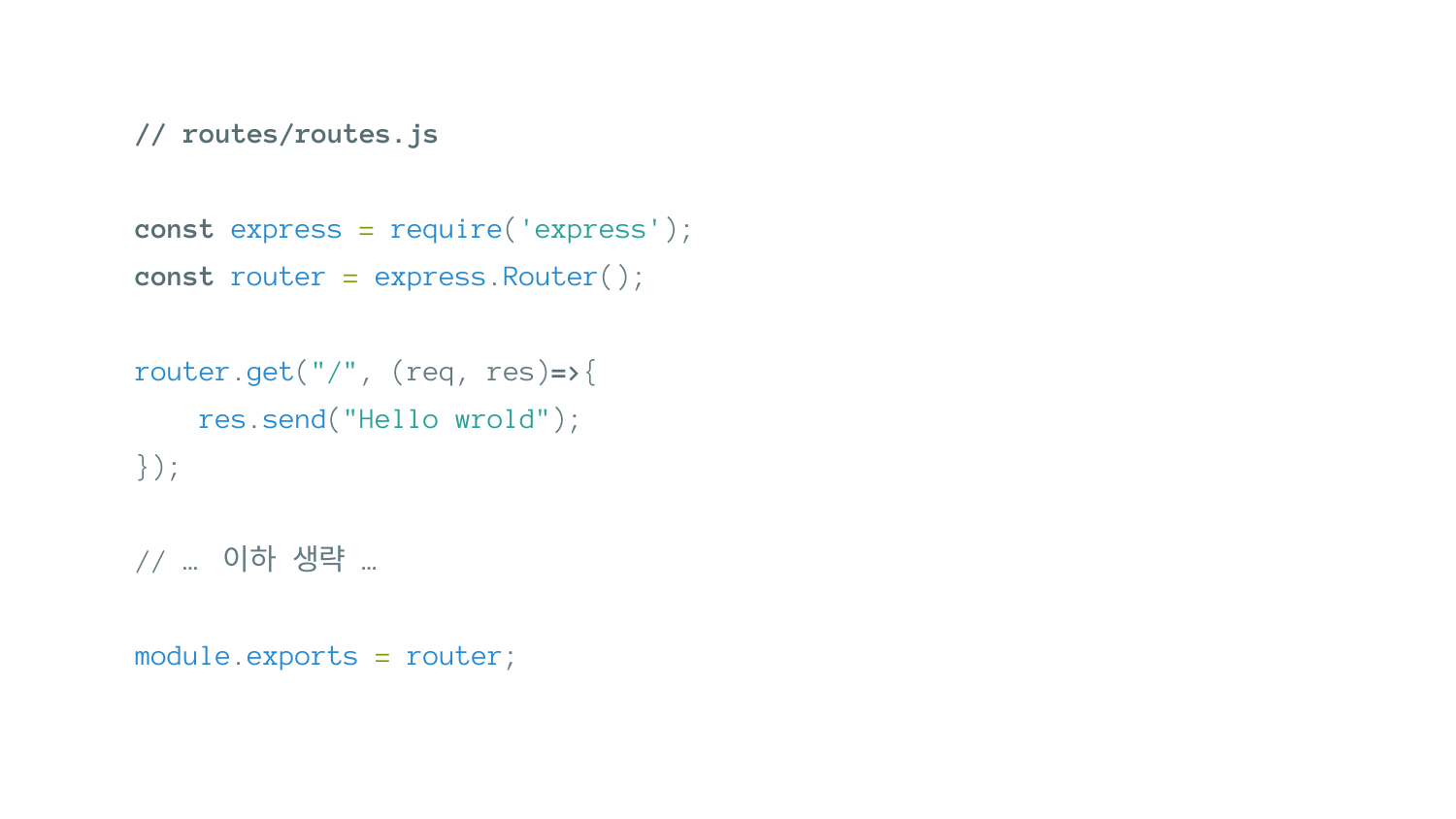

// routes/routes.js

const express = require('express');
const router = express.Router();

router.get("/", (req, res)=>{
    res.send("Hello wrold");
});

// … 이하 생략 …

module.exports = router;